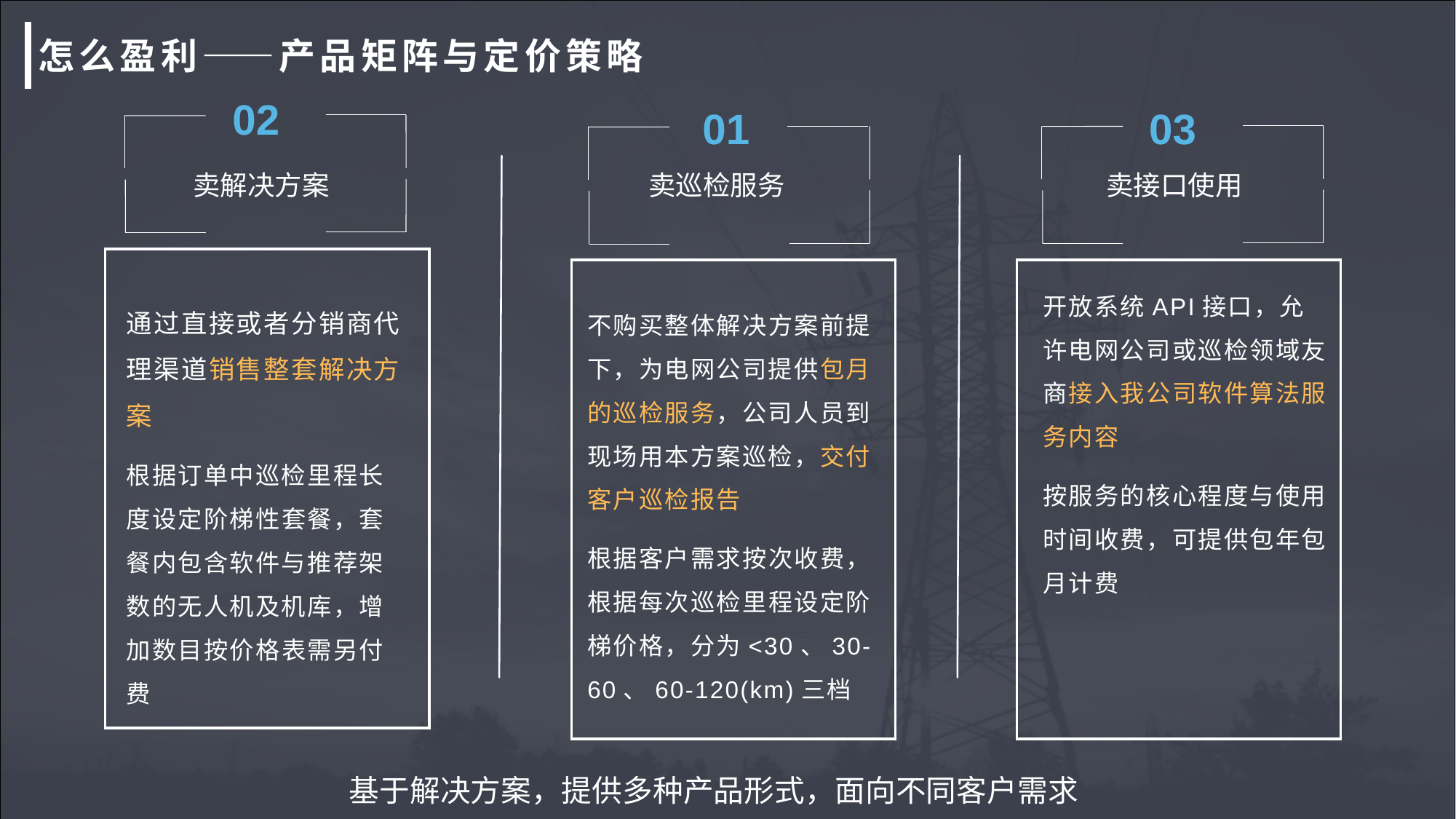

怎么盈利——产品矩阵与定价策略
02
01
卖巡检服务

不购买整体解决方案前提下，为电网公司提供包月的巡检服务，公司人员到现场用本方案巡检，交付客户巡检报告
根据客户需求按次收费，根据每次巡检里程设定阶梯价格，分为<30、30-60、60-120(km)三档
03
卖解决方案
卖接口使用

开放系统API接口，允许电网公司或巡检领域友商接入我公司软件算法服务内容
按服务的核心程度与使用时间收费，可提供包年包月计费
通过直接或者分销商代理渠道销售整套解决方案
根据订单中巡检里程长度设定阶梯性套餐，套餐内包含软件与推荐架数的无人机及机库，增加数目按价格表需另付费
基于解决方案，提供多种产品形式，面向不同客户需求